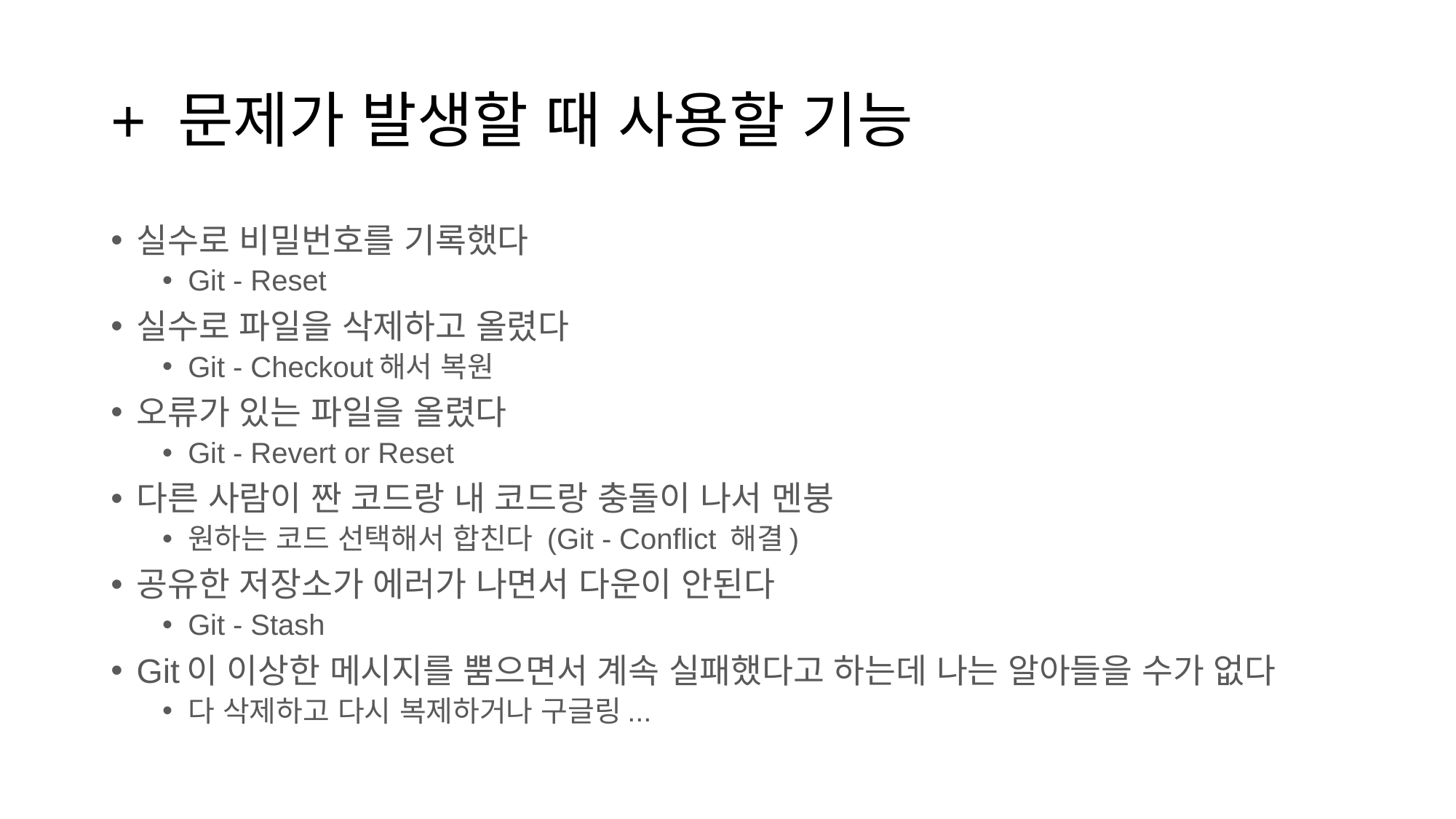

# + 문제가 발생할 때 사용할 기능
실수로 비밀번호를 기록했다
Git - Reset
실수로 파일을 삭제하고 올렸다
Git - Checkout해서 복원
오류가 있는 파일을 올렸다
Git - Revert or Reset
다른 사람이 짠 코드랑 내 코드랑 충돌이 나서 멘붕
원하는 코드 선택해서 합친다 (Git - Conflict 해결)
공유한 저장소가 에러가 나면서 다운이 안된다
Git - Stash
Git이 이상한 메시지를 뿜으면서 계속 실패했다고 하는데 나는 알아들을 수가 없다
다 삭제하고 다시 복제하거나 구글링...